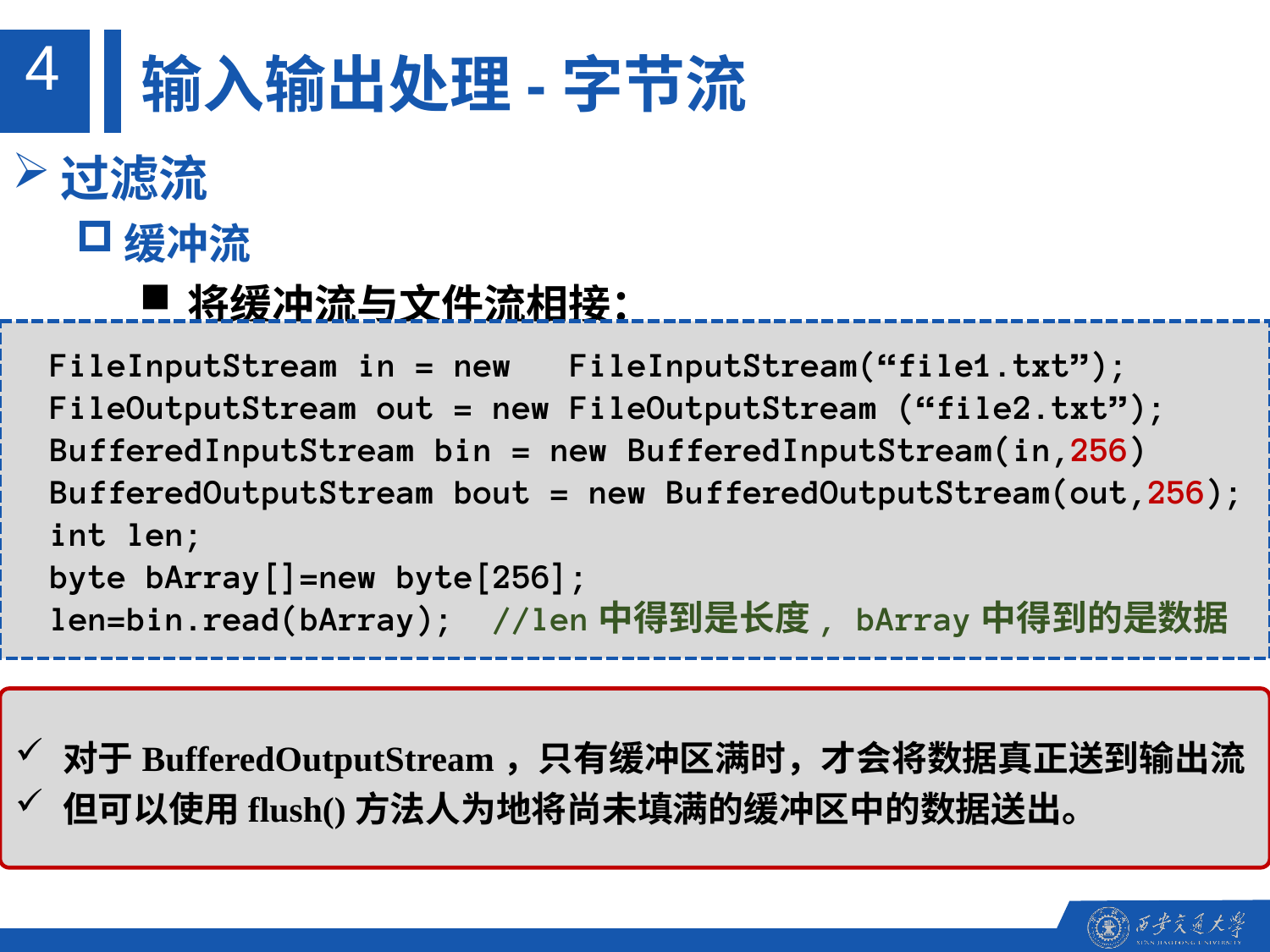

4
输入输出处理-字节流
过滤流
缓冲流
将缓冲流与文件流相接：
FileInputStream in = new   FileInputStream(“file1.txt”);
FileOutputStream out = new FileOutputStream (“file2.txt”);
BufferedInputStream bin = new BufferedInputStream(in,256)
BufferedOutputStream bout = new BufferedOutputStream(out,256);
int len;
byte bArray[]=new byte[256];
len=bin.read(bArray);  //len中得到是长度, bArray中得到的是数据
对于BufferedOutputStream，只有缓冲区满时，才会将数据真正送到输出流
但可以使用flush()方法人为地将尚未填满的缓冲区中的数据送出。